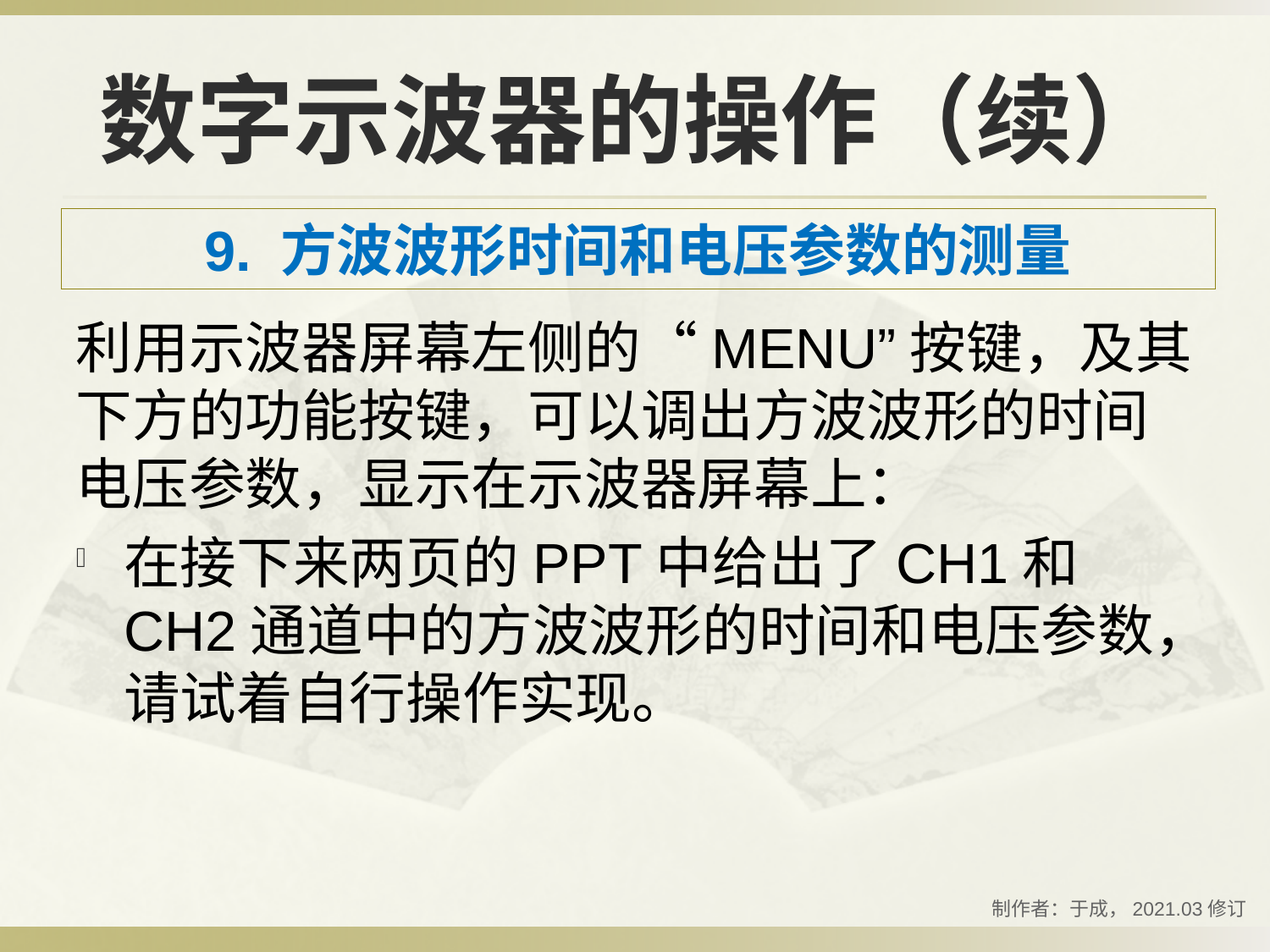

数字示波器的操作（续）
9. 方波波形时间和电压参数的测量
利用示波器屏幕左侧的“MENU”按键，及其下方的功能按键，可以调出方波波形的时间电压参数，显示在示波器屏幕上：
在接下来两页的PPT中给出了CH1和CH2通道中的方波波形的时间和电压参数，请试着自行操作实现。
制作者：于成，2021.03修订